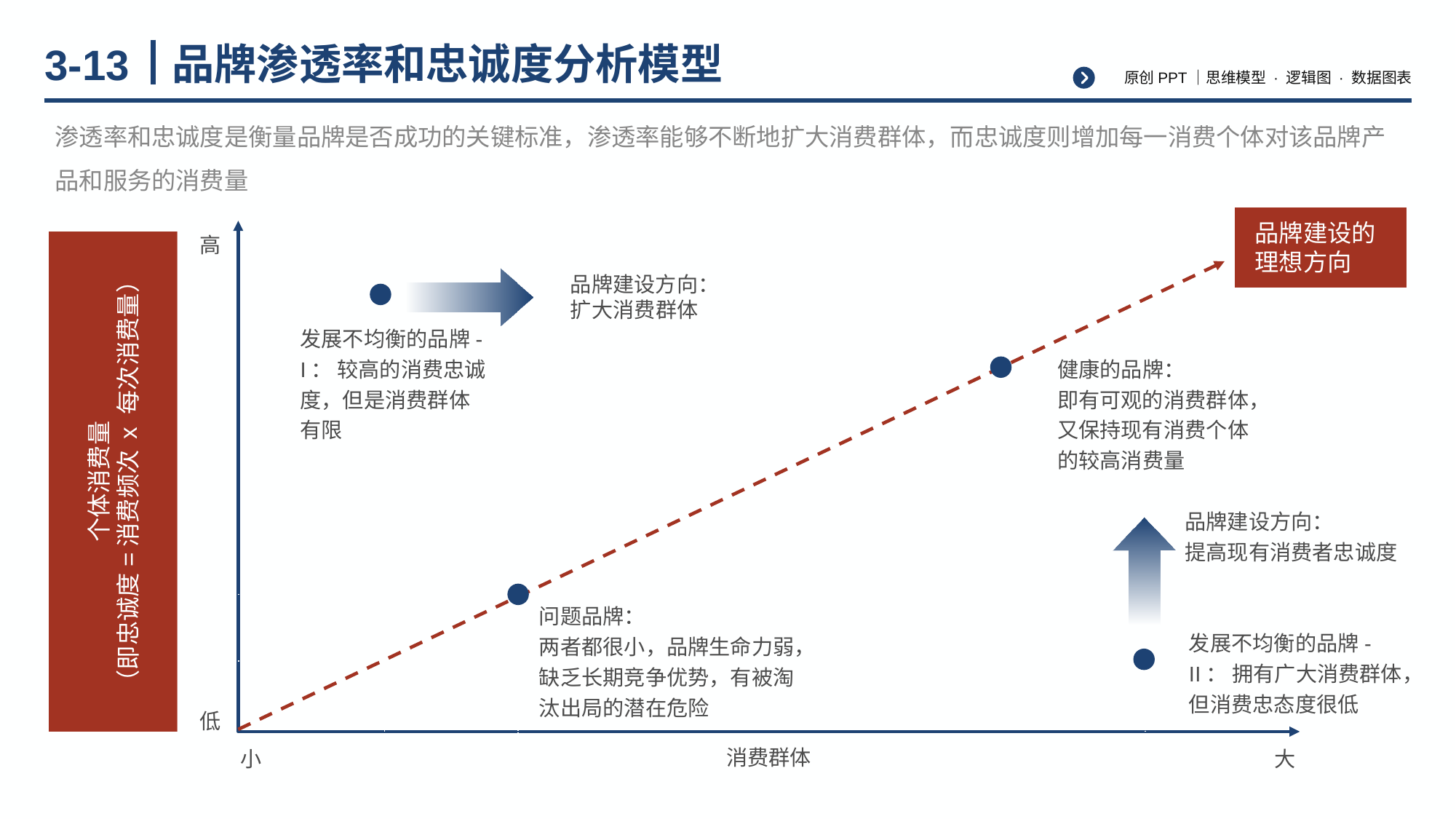

# 品牌渗透率和忠诚度分析模型
3-13
渗透率和忠诚度是衡量品牌是否成功的关键标准，渗透率能够不断地扩大消费群体，而忠诚度则增加每一消费个体对该品牌产品和服务的消费量

品牌建设的理想方向

高

品牌建设方向：
扩大消费群体

发展不均衡的品牌-I： 较高的消费忠诚度，但是消费群体有限
健康的品牌：
即有可观的消费群体，又保持现有消费个体的较高消费量

个体消费量
（即忠诚度=消费频次 x 每次消费量）
品牌建设方向：
提高现有消费者忠诚度

问题品牌：
两者都很小，品牌生命力弱，缺乏长期竞争优势，有被淘汰出局的潜在危险
发展不均衡的品牌-II： 拥有广大消费群体，但消费忠态度很低

低
消费群体
小
大